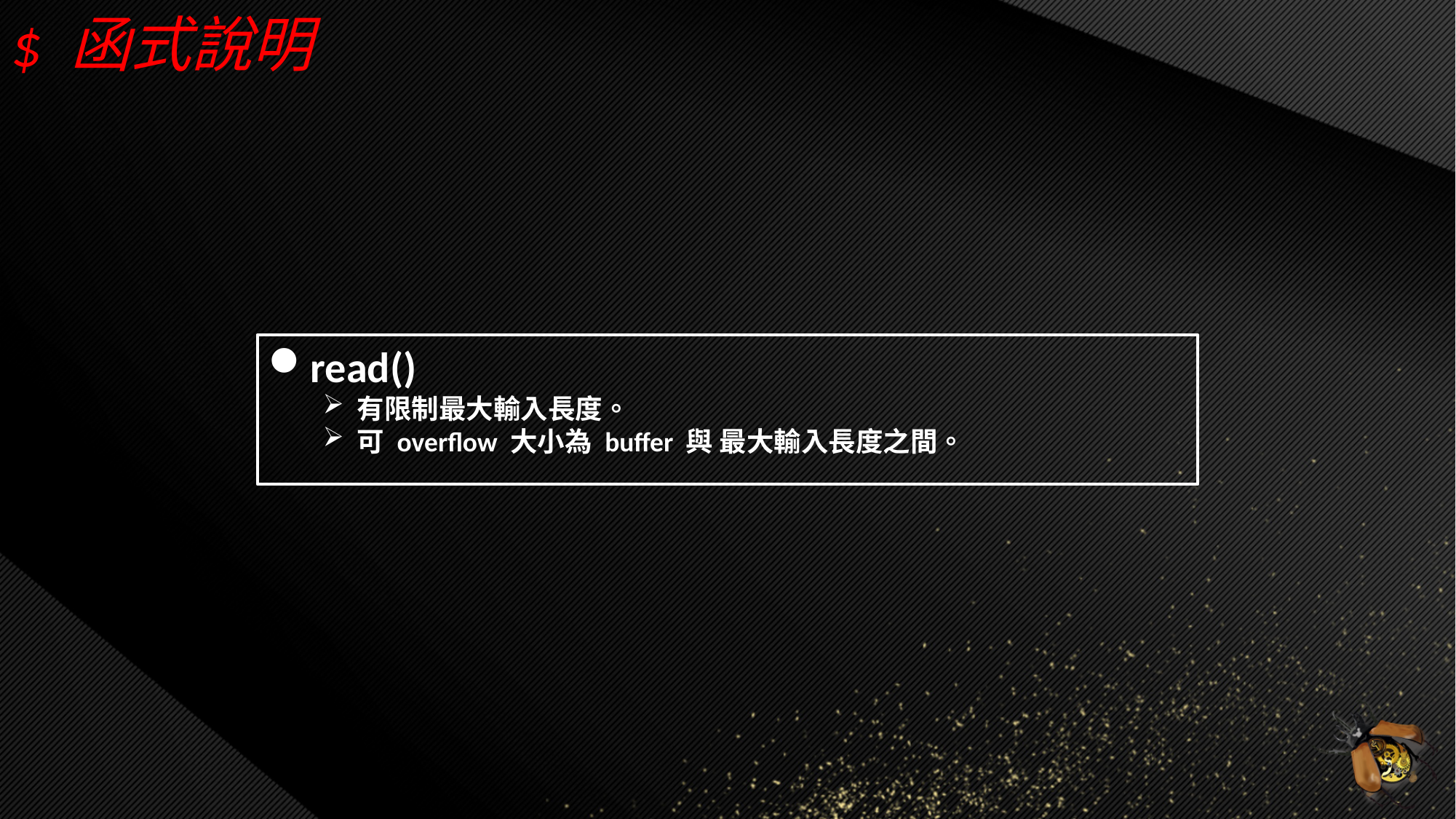

$ 函式說明
read()
有限制最大輸入長度。
可 overflow 大小為 buffer 與 最大輸入長度之間。